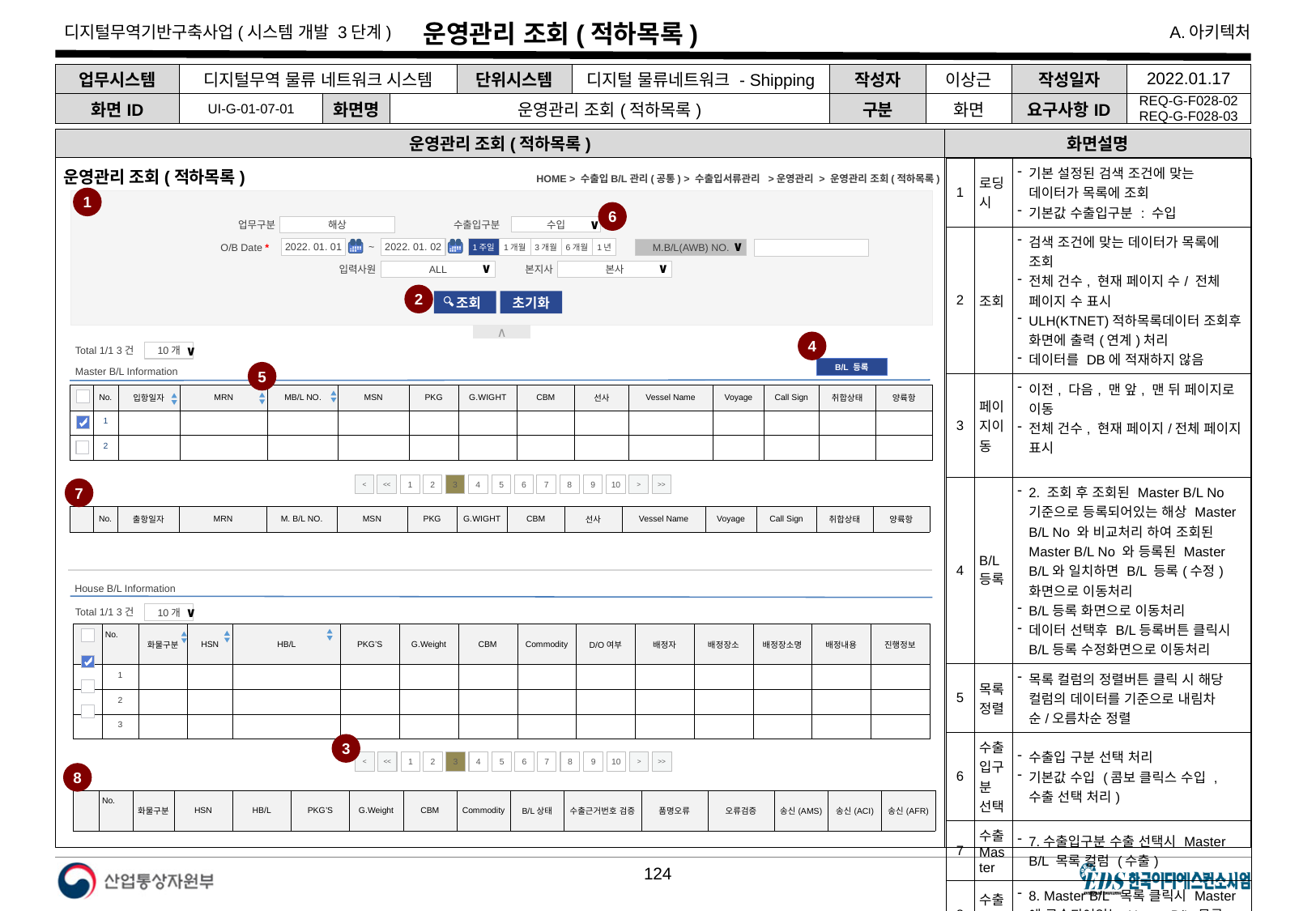

# 운영관리 조회(적하목록)
| 업무시스템 | 디지털무역 물류 네트워크 시스템 |  |  | 단위시스템 | 디지털 물류네트워크 - Shipping | 작성자 | 이상근 | 작성일자 | 2022.01.17 |
| --- | --- | --- | --- | --- | --- | --- | --- | --- | --- |
| 화면ID | UI-G-01-07-01 | 화면명 | 운영관리 조회(적하목록) |  |  | 구분 | 화면 | 요구사항ID | REQ-G-F028-02 REQ-G-F028-03 |
운영관리 조회(적하목록)

화면설명

| 1 | 로딩 시 | 기본 설정된 검색 조건에 맞는 데이터가 목록에 조회 기본값 수출입구분 : 수입 |
| --- | --- | --- |
| 2 | 조회 | 검색 조건에 맞는 데이터가 목록에 조회 전체 건수, 현재 페이지 수/ 전체 페이지 수 표시 ULH(KTNET)적하목록데이터 조회후 화면에 출력(연계)처리 데이터를 DB에 적재하지 않음 |
| 3 | 페이지이동 | 이전, 다음, 맨 앞, 맨 뒤 페이지로 이동 전체 건수, 현재 페이지/전체 페이지 표시 |
| 4 | B/L등록 | 2. 조회 후 조회된 Master B/L No 기준으로 등록되어있는 해상 Master B/L No 와 비교처리 하여 조회된 Master B/L No 와 등록된 Master B/L와 일치하면 B/L 등록(수정)화면으로 이동처리 B/L등록 화면으로 이동처리 데이터 선택후 B/L등록버튼 클릭시 B/L등록 수정화면으로 이동처리 |
| 5 | 목록정렬 | 목록 컬럼의 정렬버튼 클릭 시 해당 컬럼의 데이터를 기준으로 내림차순/오름차순 정렬 |
| 6 | 수출입구분 선택 | 수출입 구분 선택 처리 기본값 수입 (콤보 클릭스 수입 , 수출 선택 처리) |
| 7 | 수출Master | 7.수출입구분 수출 선택시 Master B/L 목록 컬럼 (수출) |
| 8 | 수출House | 8. Master B/L 목록 클릭시 Master 에 콘솔되어있는 House B/L 목록 컬럼 (수출) |
|  | ※ 보안체크 SR3-1. 예외처리 : 에러 시 시스템 정보 노출차단(에러 시 오류페이지 이동 공통 적용) |  |
운영관리 조회(적하목록)
HOME > 수출입B/L관리(공통) > 수출입서류관리  >운영관리 > 운영관리 조회(적하목록)
1

6
업무구분
수출입구분
해상

수입
∨
O/B Date *
2022. 01. 02

2022. 01. 01

~
1주일
1년
1개월
6개월
3개월
M.B/L(AWB) NO.
∨

입력사원
본지사
ALL
∨
본사
∨
2
 조회

초기화
∧
4
Total 1/1 3건
10개
∨
B/L 등록
Master B/L Information
5
|  | No. | 입항일자 | MRN | MB/L NO. | MSN | PKG | G.WIGHT | CBM | 선사 | Vessel Name | Voyage | Call Sign | 취합상태 | 양륙항 |
| --- | --- | --- | --- | --- | --- | --- | --- | --- | --- | --- | --- | --- | --- | --- |
|  | 1 |  |  |  |  |  |  |  |  |  |  |  |  |  |
|  | 2 |  |  |  |  |  |  |  |  |  |  |  |  |  |

<
<<
1
2
3
4
5
6
7
8
9
10
>
>>
7
|  | No. | 출항일자 | MRN | M. B/L NO. | MSN | PKG | G.WIGHT | CBM | 선사 | Vessel Name | Voyage | Call Sign | 취합상태 | 양륙항 |
| --- | --- | --- | --- | --- | --- | --- | --- | --- | --- | --- | --- | --- | --- | --- |
House B/L Information
Total 1/1 3건
10개
∨
|  | No. | 화물구분 | HSN | HB/L | PKG’S | G.Weight | CBM | Commodity | D/O여부 | 배정자 | 배정장소 | 배정장소명 | 배정내용 | 진행정보 |
| --- | --- | --- | --- | --- | --- | --- | --- | --- | --- | --- | --- | --- | --- | --- |
|  | 1 |  |  |  |  |  |  |  |  |  |  |  |  |  |
|  | 2 |  |  |  |  |  |  |  |  |  |  |  |  |  |
|  | 3 |  |  |  |  |  |  |  |  |  |  |  |  |  |

3
<
<<
1
2
3
4
5
6
7
8
9
10
>
>>
8
|  | No. | 화물구분 | HSN | HB/L | PKG’S | G.Weight | CBM | Commodity | B/L상태 | 수출근거번호 검증 | 품명오류 | 오류검증 | 송신(AMS) | 송신(ACI) | 송신(AFR) |
| --- | --- | --- | --- | --- | --- | --- | --- | --- | --- | --- | --- | --- | --- | --- | --- |